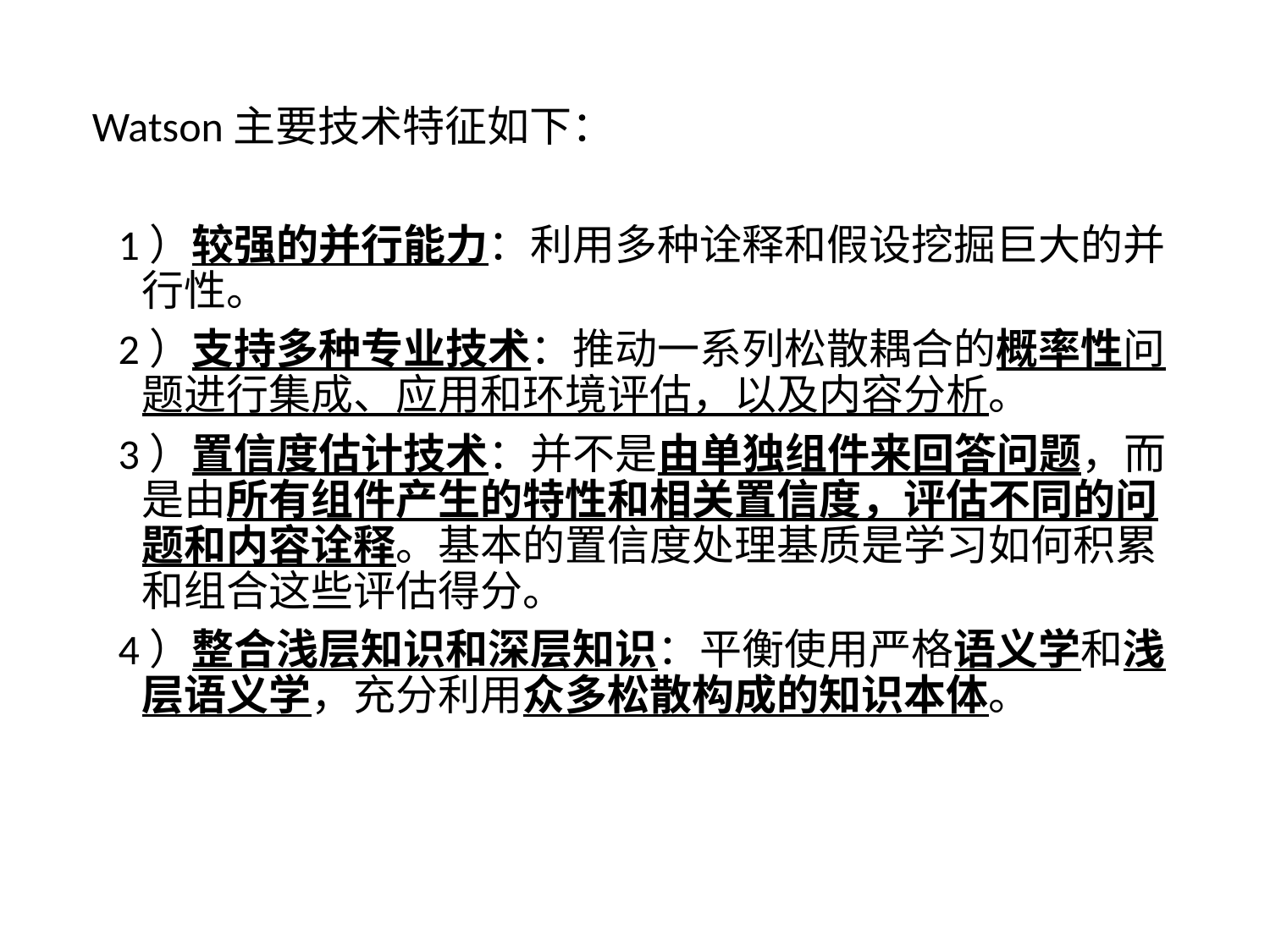

4.6应用案例
Watson主要技术特征如下：

1）较强的并行能力：利用多种诠释和假设挖掘巨大的并行性。
2）支持多种专业技术：推动一系列松散耦合的概率性问题进行集成、应用和环境评估，以及内容分析。
3）置信度估计技术：并不是由单独组件来回答问题，而是由所有组件产生的特性和相关置信度，评估不同的问题和内容诠释。基本的置信度处理基质是学习如何积累和组合这些评估得分。
4）整合浅层知识和深层知识：平衡使用严格语义学和浅层语义学，充分利用众多松散构成的知识本体。